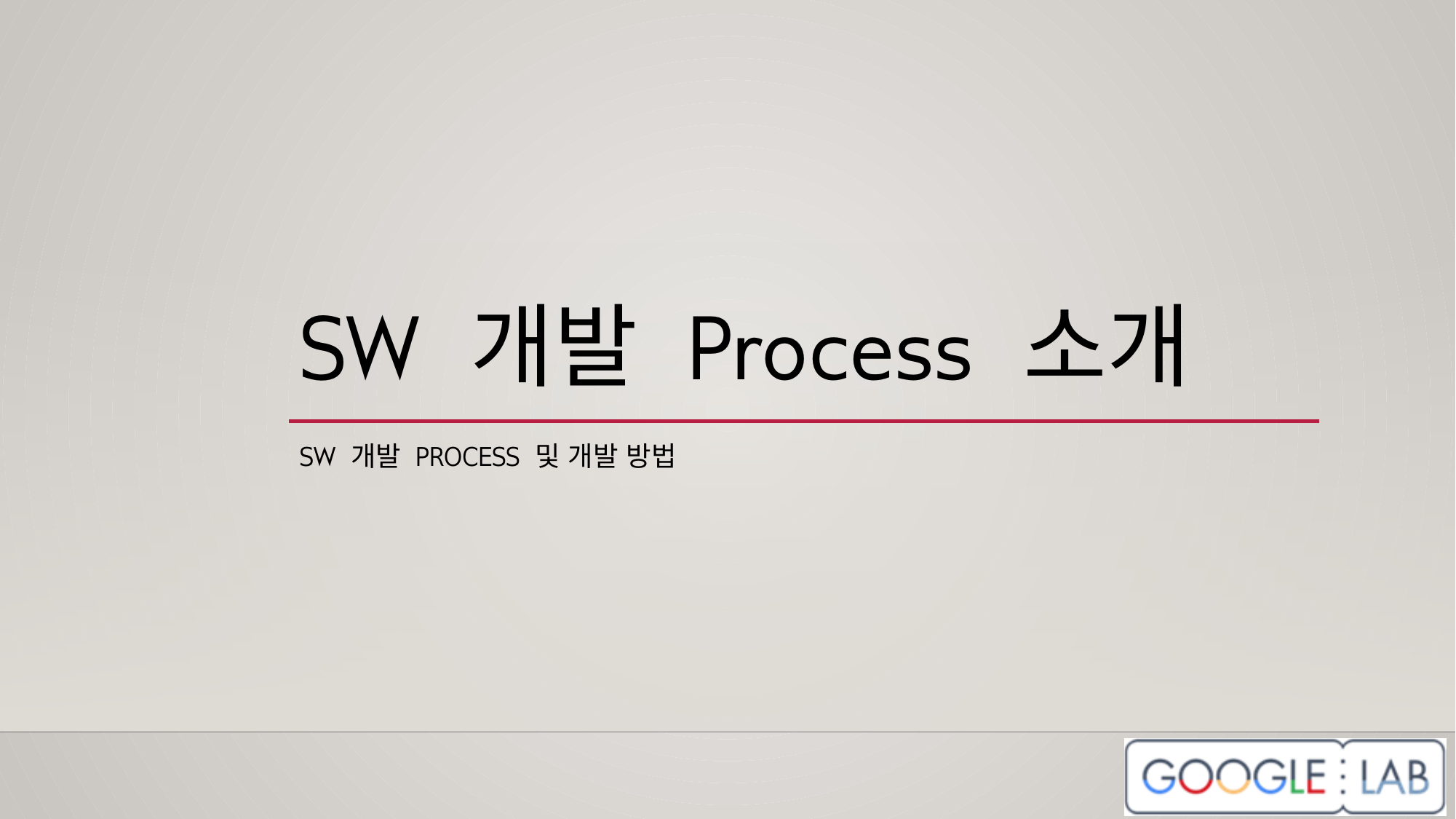

# SW 개발 Process 소개
SW 개발 PROCESS 및 개발 방법